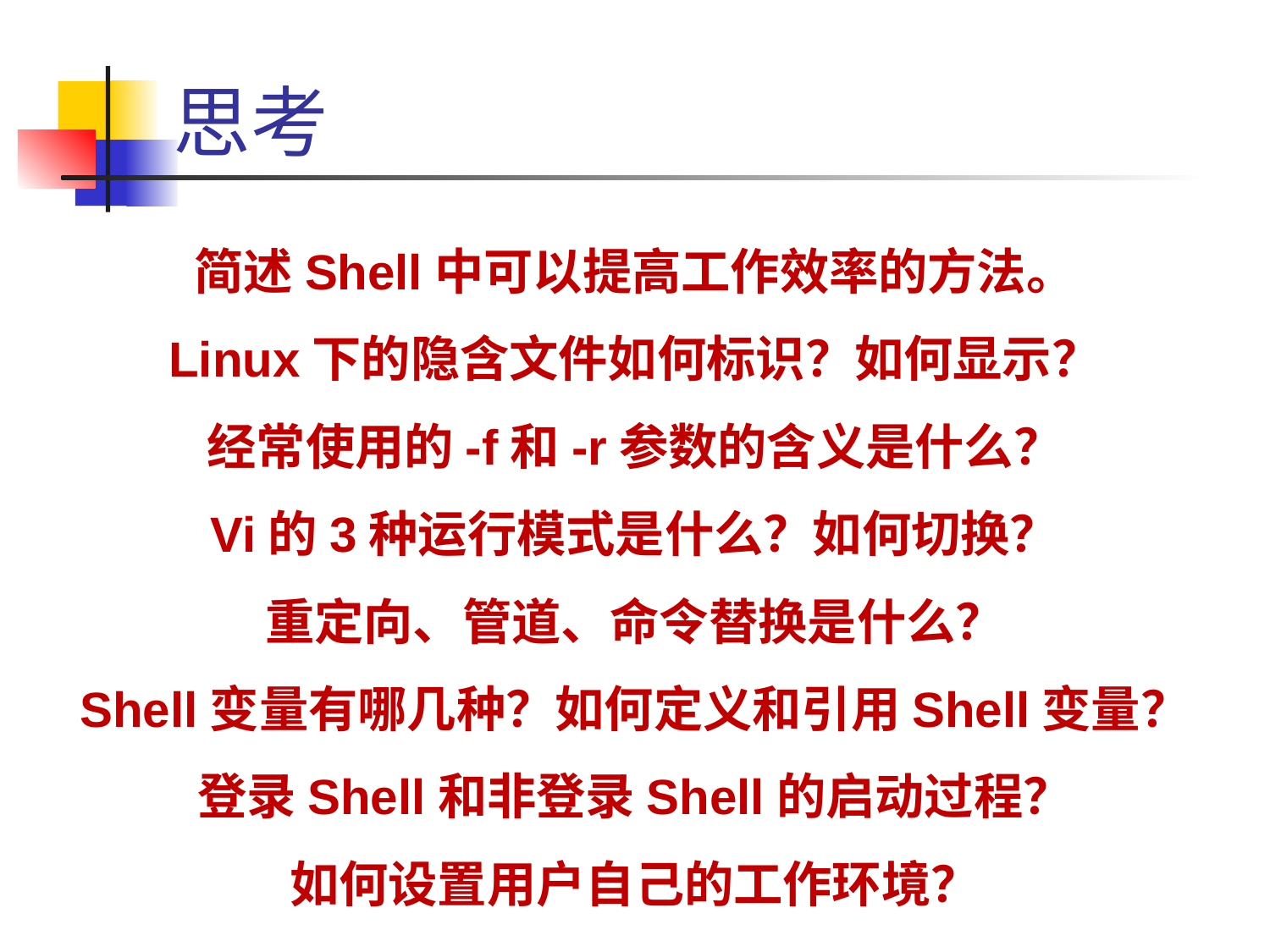

# 思考
简述Shell中可以提高工作效率的方法。
Linux下的隐含文件如何标识？如何显示？
经常使用的-f和-r参数的含义是什么？
Vi的3种运行模式是什么？如何切换？
重定向、管道、命令替换是什么？
Shell变量有哪几种？如何定义和引用Shell变量？
登录Shell和非登录Shell的启动过程？
如何设置用户自己的工作环境？